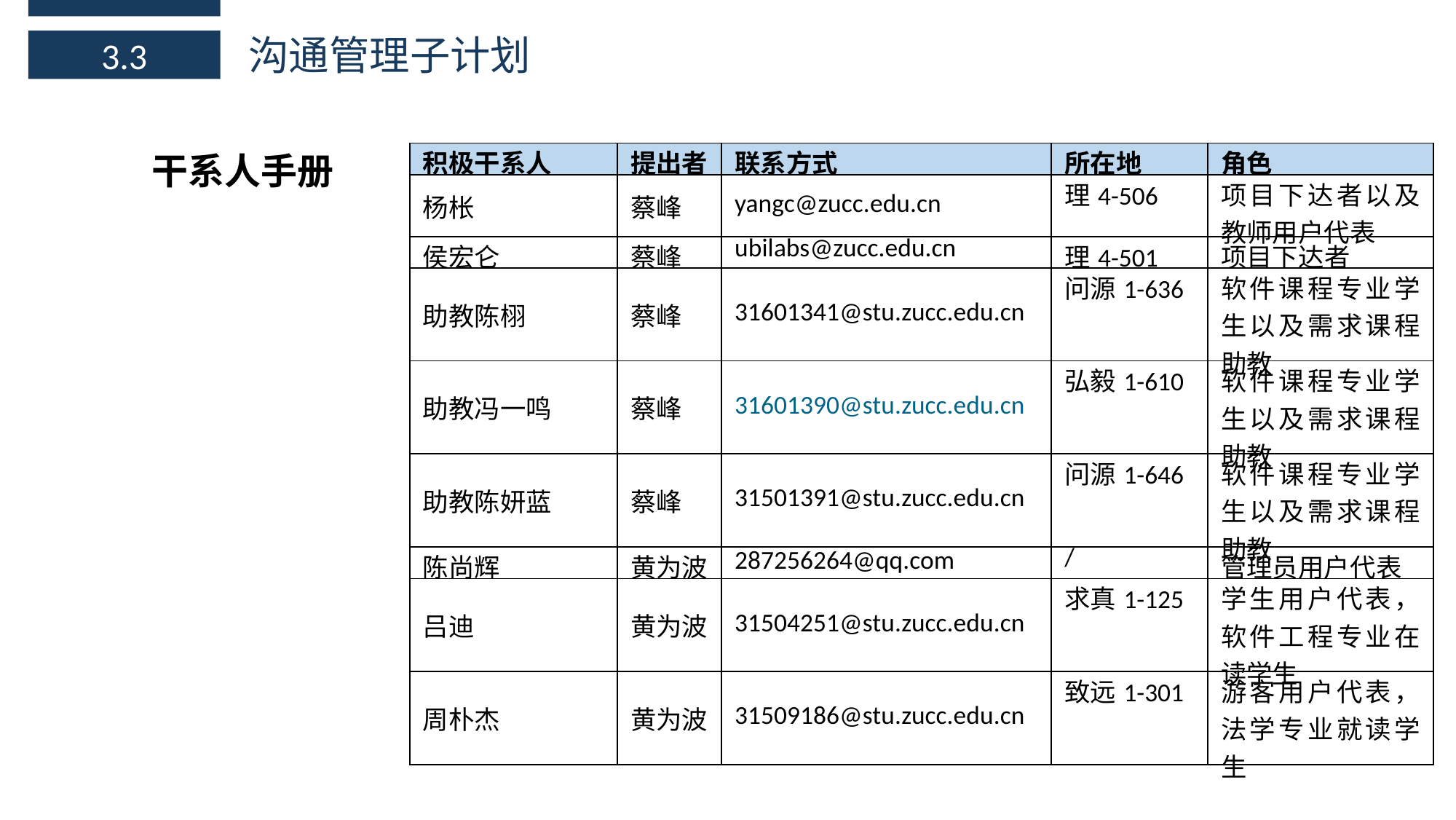

沟通管理子计划
3.3
干系人手册
| 积极干系人 | 提出者 | 联系方式 | 所在地 | 角色 |
| --- | --- | --- | --- | --- |
| 杨枨 | 蔡峰 | yangc@zucc.edu.cn | 理4-506 | 项目下达者以及教师用户代表 |
| 侯宏仑 | 蔡峰 | ubilabs@zucc.edu.cn | 理4-501 | 项目下达者 |
| 助教陈栩 | 蔡峰 | 31601341@stu.zucc.edu.cn | 问源1-636 | 软件课程专业学生以及需求课程助教 |
| 助教冯一鸣 | 蔡峰 | 31601390@stu.zucc.edu.cn | 弘毅1-610 | 软件课程专业学生以及需求课程助教 |
| 助教陈妍蓝 | 蔡峰 | 31501391@stu.zucc.edu.cn | 问源1-646 | 软件课程专业学生以及需求课程助教 |
| 陈尚辉 | 黄为波 | 287256264@qq.com | / | 管理员用户代表 |
| 吕迪 | 黄为波 | 31504251@stu.zucc.edu.cn | 求真1-125 | 学生用户代表，软件工程专业在读学生 |
| 周朴杰 | 黄为波 | 31509186@stu.zucc.edu.cn | 致远1-301 | 游客用户代表，法学专业就读学生 |